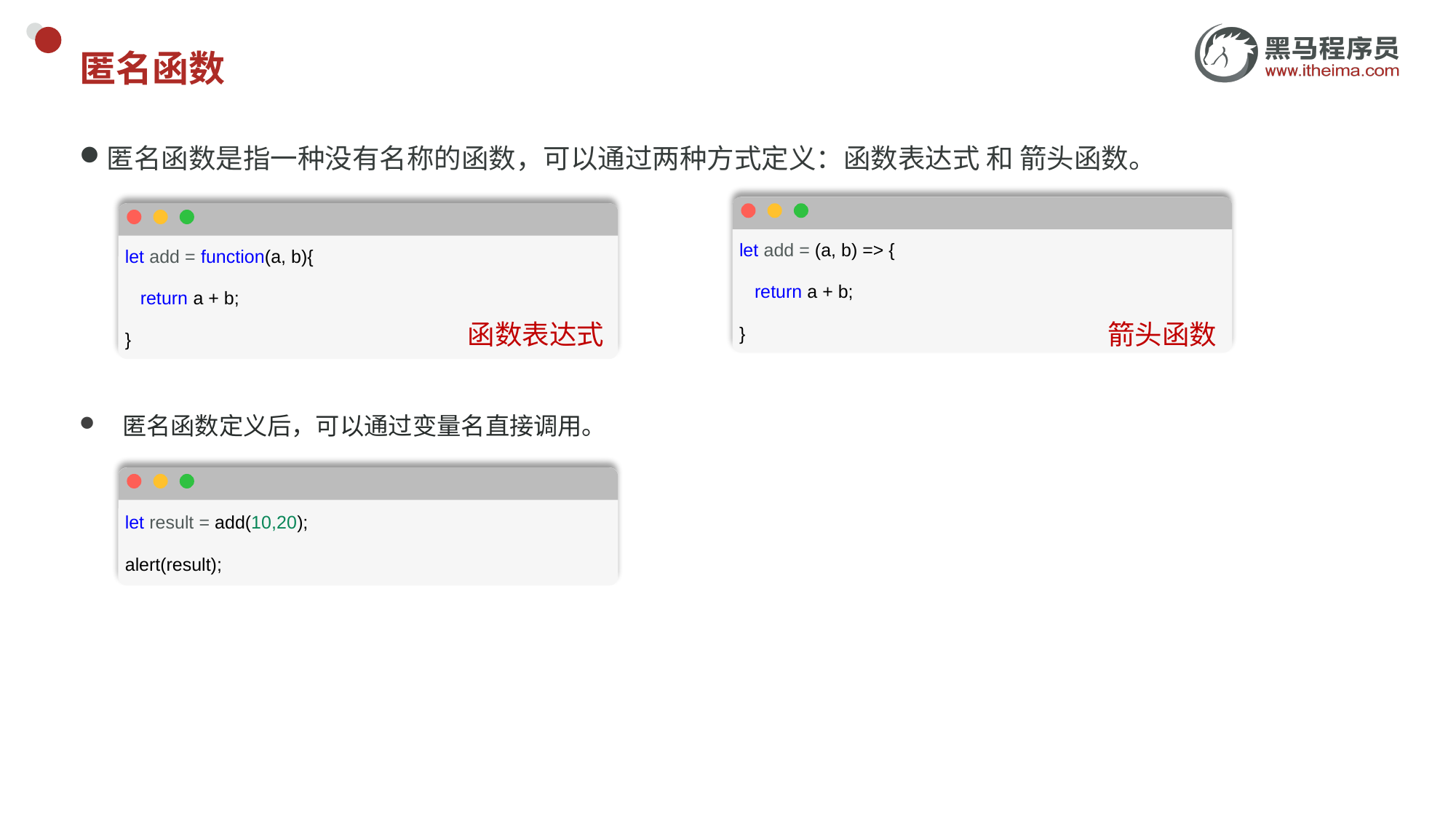

# 匿名函数
匿名函数是指一种没有名称的函数，可以通过两种方式定义：函数表达式 和 箭头函数。

let add = (a, b) => {
   return a + b;
}

let add = function(a, b){
   return a + b;
}

函数表达式
箭头函数
匿名函数定义后，可以通过变量名直接调用。

let result = add(10,20);
alert(result);